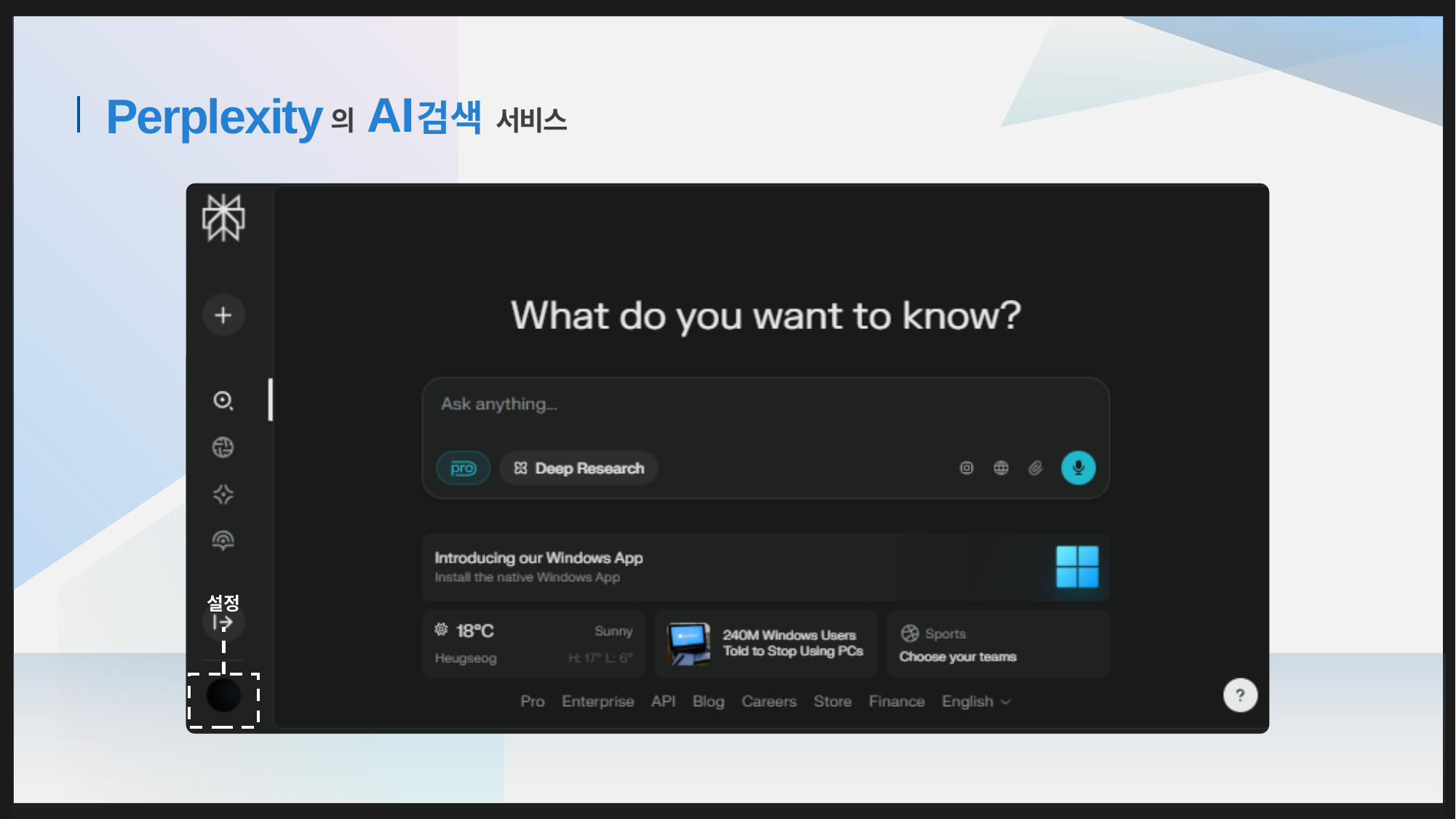

서비스
의
AI
검색
# Perplexity

설정